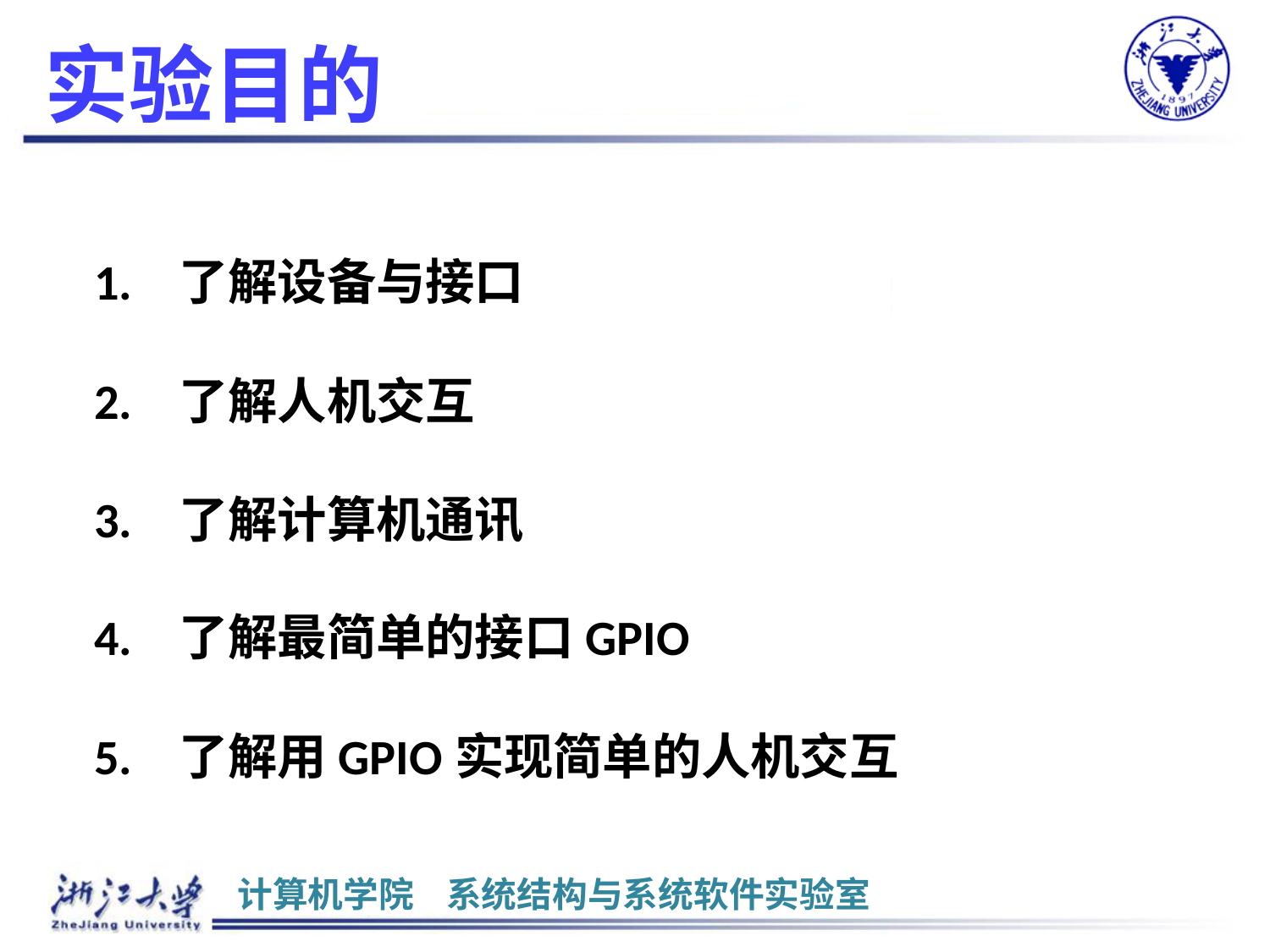

# 实验目的
1.	了解设备与接口
2.	了解人机交互
3.	了解计算机通讯
4.	了解最简单的接口GPIO
5.	了解用GPIO实现简单的人机交互
3